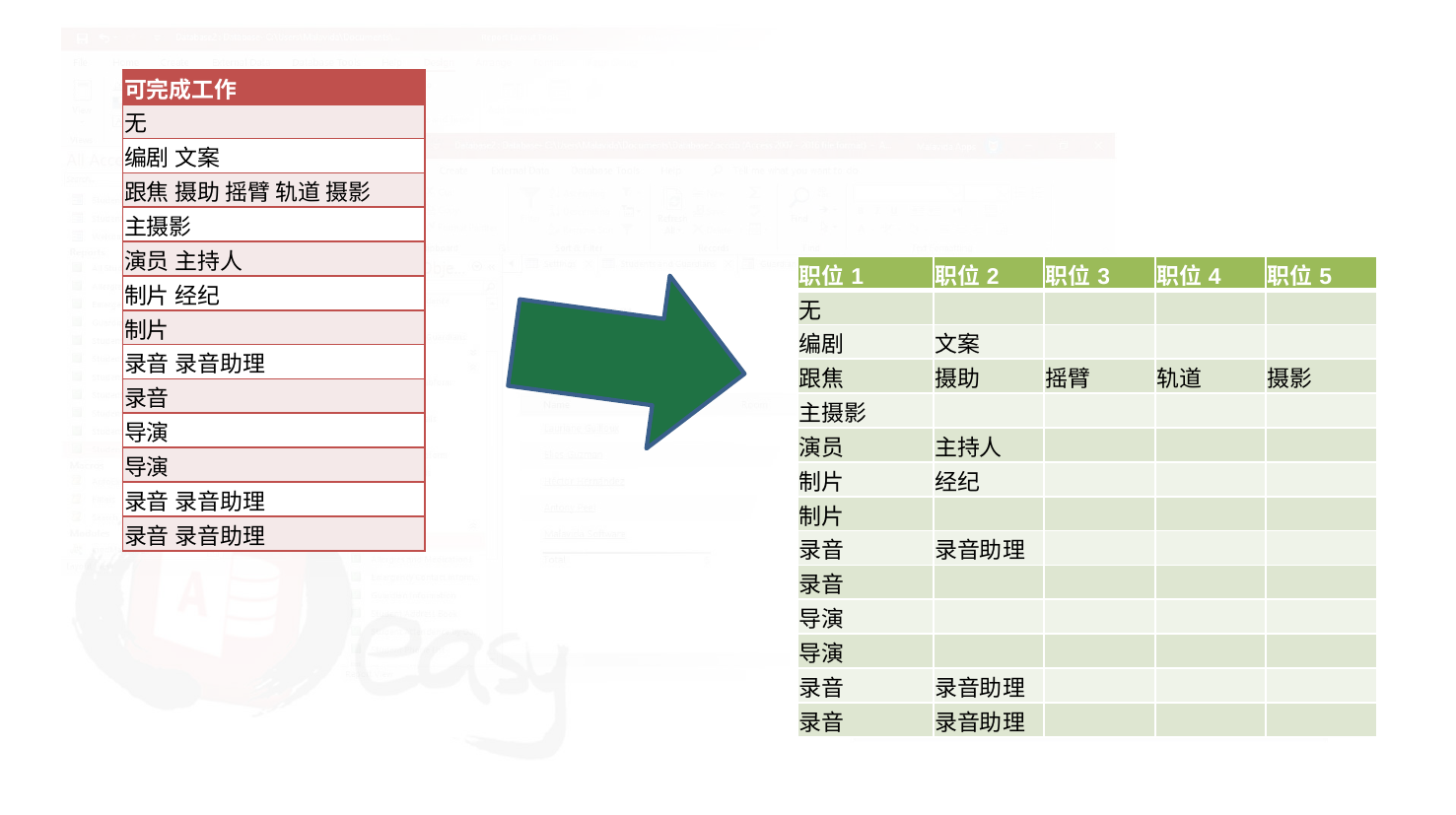

| 可完成工作 |
| --- |
| 无 |
| 编剧 文案 |
| 跟焦 摄助 摇臂 轨道 摄影 |
| 主摄影 |
| 演员 主持人 |
| 制片 经纪 |
| 制片 |
| 录音 录音助理 |
| 录音 |
| 导演 |
| 导演 |
| 录音 录音助理 |
| 录音 录音助理 |
| 职位1 | 职位2 | 职位3 | 职位4 | 职位5 |
| --- | --- | --- | --- | --- |
| 无 |  |  |  |  |
| 编剧 | 文案 |  |  |  |
| 跟焦 | 摄助 | 摇臂 | 轨道 | 摄影 |
| 主摄影 |  |  |  |  |
| 演员 | 主持人 |  |  |  |
| 制片 | 经纪 |  |  |  |
| 制片 |  |  |  |  |
| 录音 | 录音助理 |  |  |  |
| 录音 |  |  |  |  |
| 导演 |  |  |  |  |
| 导演 |  |  |  |  |
| 录音 | 录音助理 |  |  |  |
| 录音 | 录音助理 |  |  |  |